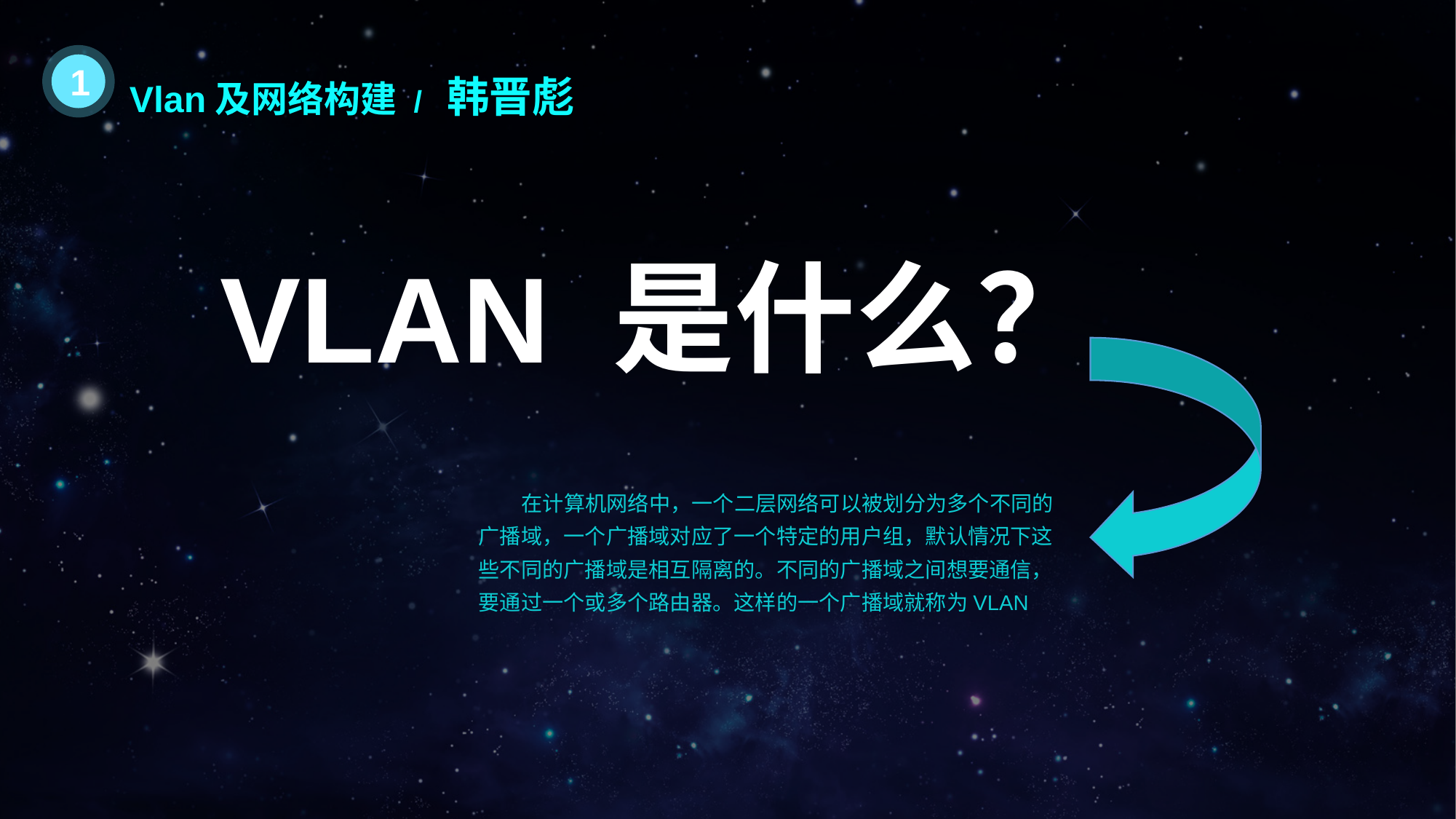

1
Vlan及网络构建 / 韩晋彪
vlan 是什么？

        在计算机网络中，一个二层网络可以被划分为多个不同的广播域，一个广播域对应了一个特定的用户组，默认情况下这些不同的广播域是相互隔离的。不同的广播域之间想要通信，要通过一个或多个路由器。这样的一个广播域就称为VLAN